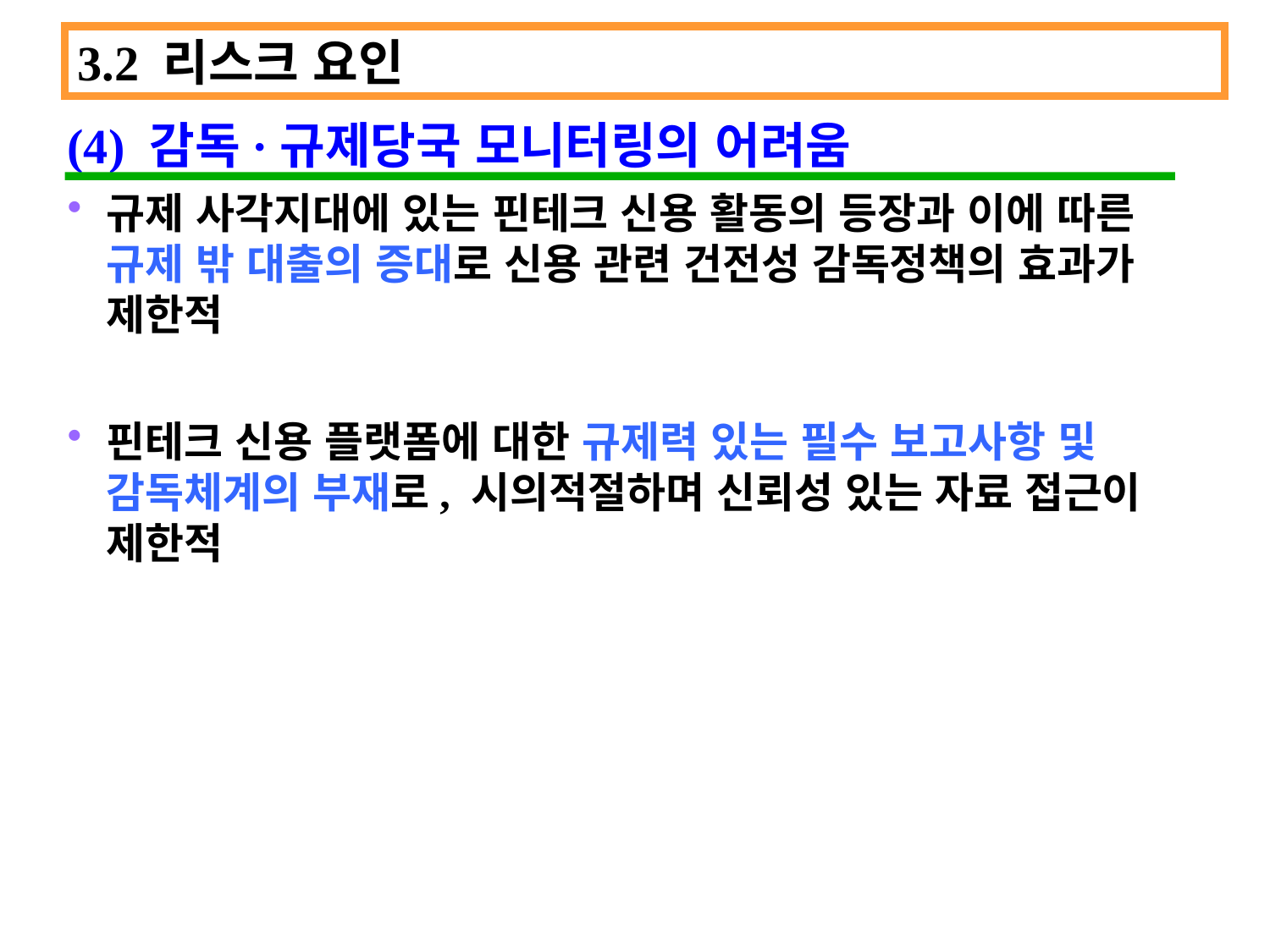

3.2 리스크 요인
(4) 감독·규제당국 모니터링의 어려움
규제 사각지대에 있는 핀테크 신용 활동의 등장과 이에 따른 규제 밖 대출의 증대로 신용 관련 건전성 감독정책의 효과가 제한적

핀테크 신용 플랫폼에 대한 규제력 있는 필수 보고사항 및 감독체계의 부재로, 시의적절하며 신뢰성 있는 자료 접근이 제한적